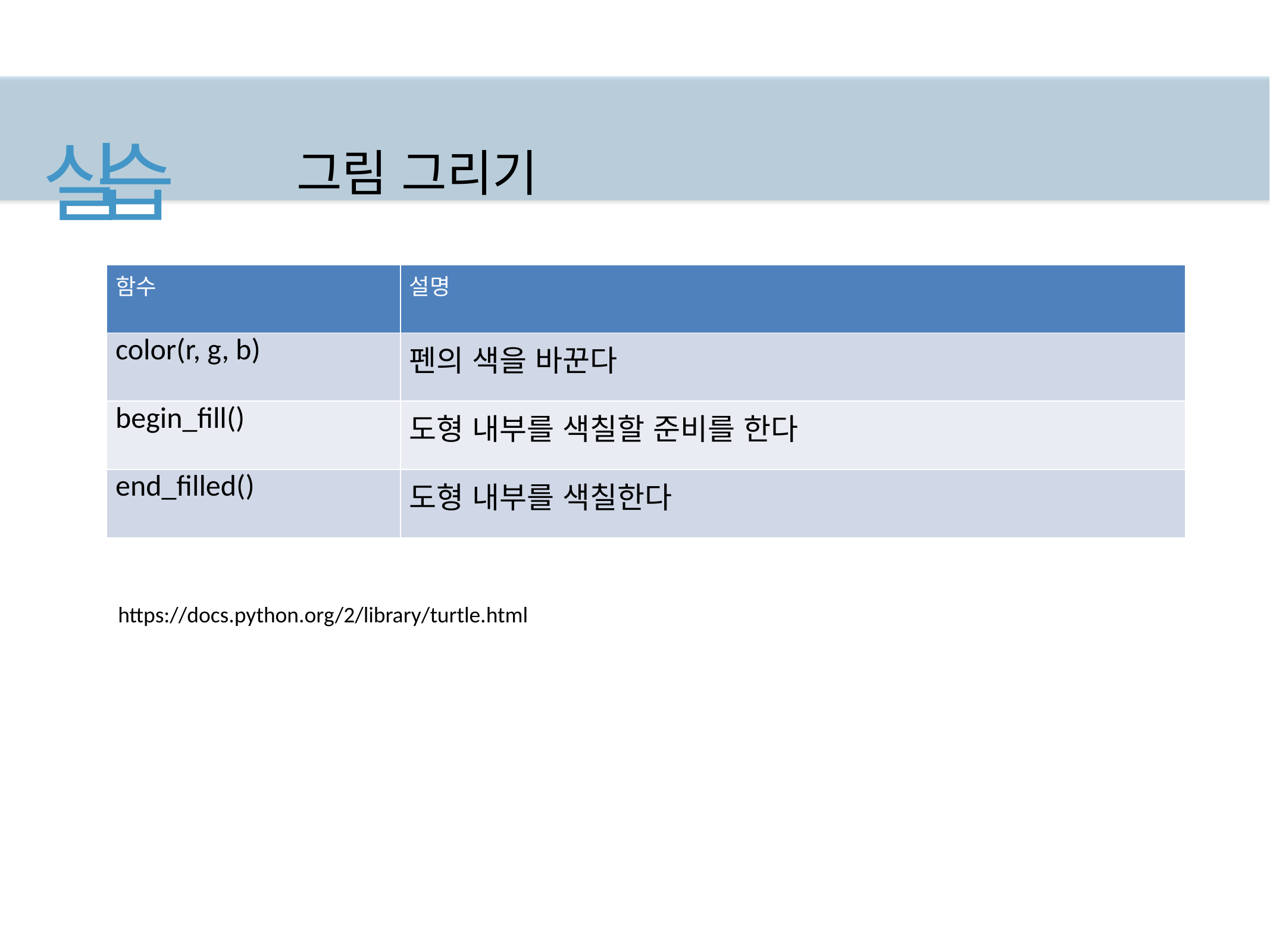

# 실습

그림 그리기
| 함수 | 설명 |
| --- | --- |
| color(r, g, b) | 펜의 색을 바꾼다 |
| begin\_fill() | 도형 내부를 색칠할 준비를 한다 |
| end\_filled() | 도형 내부를 색칠한다 |
https://docs.python.org/2/library/turtle.html